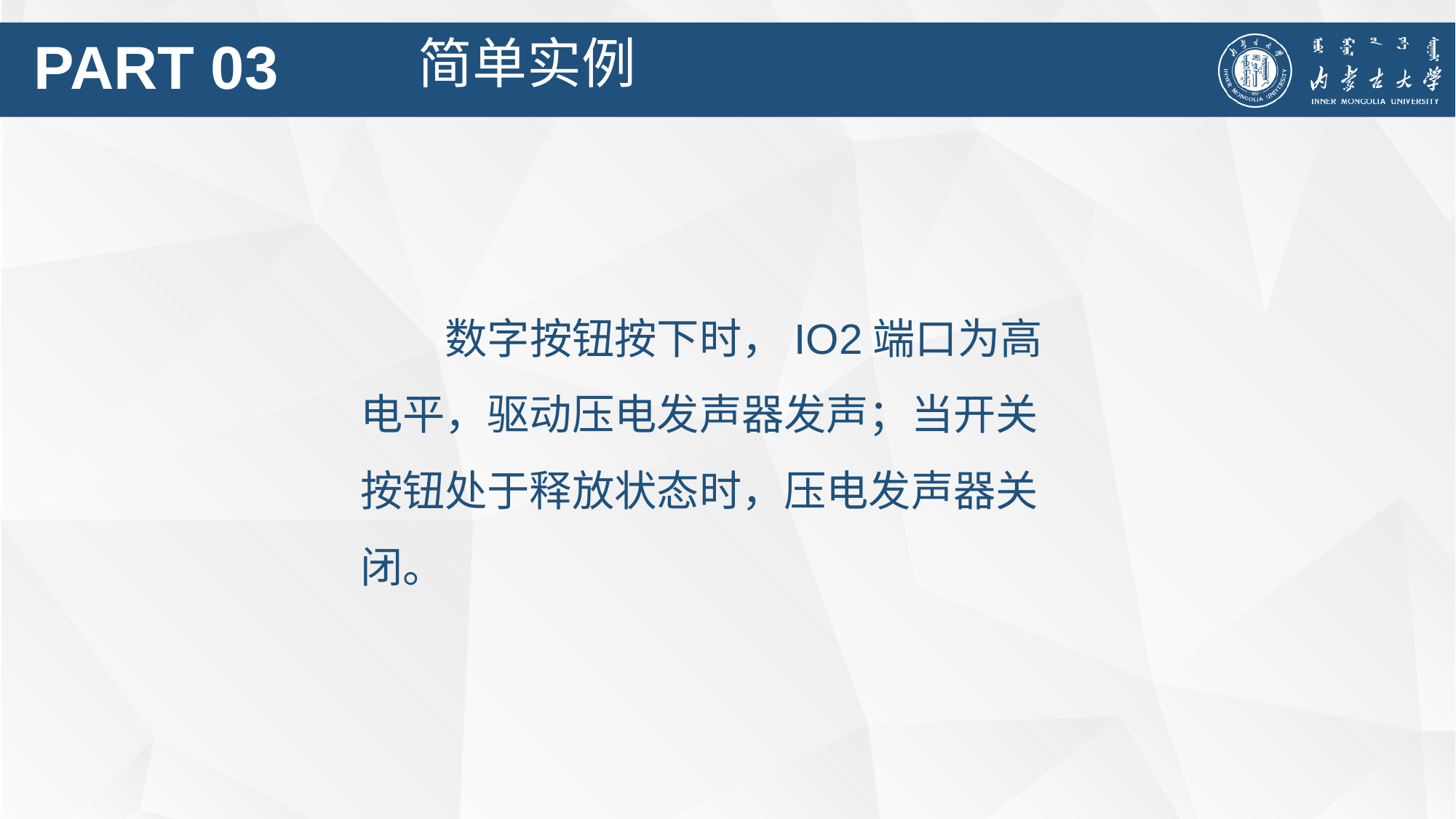

PART 03
简单实例

数字按钮按下时，IO2端口为高电平，驱动压电发声器发声；当开关按钮处于释放状态时，压电发声器关闭。